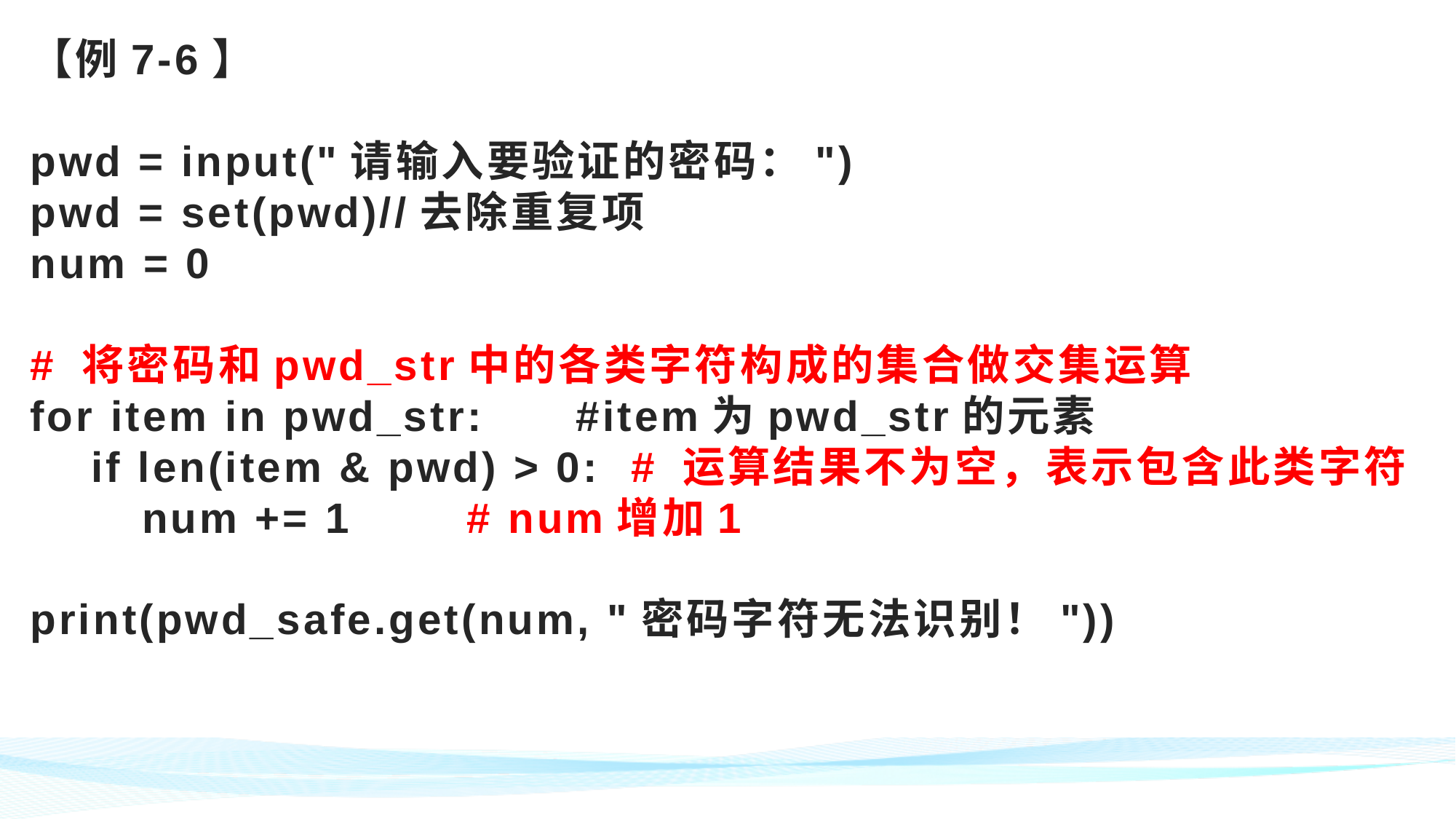

# 【例7-6】 pwd = input("请输入要验证的密码：") pwd = set(pwd)//去除重复项 num = 0 # 将密码和pwd_str中的各类字符构成的集合做交集运算 for item in pwd_str:	#item为pwd_str的元素 if len(item & pwd) > 0:  # 运算结果不为空，表示包含此类字符 num += 1		# num增加1 print(pwd_safe.get(num, "密码字符无法识别！"))
124